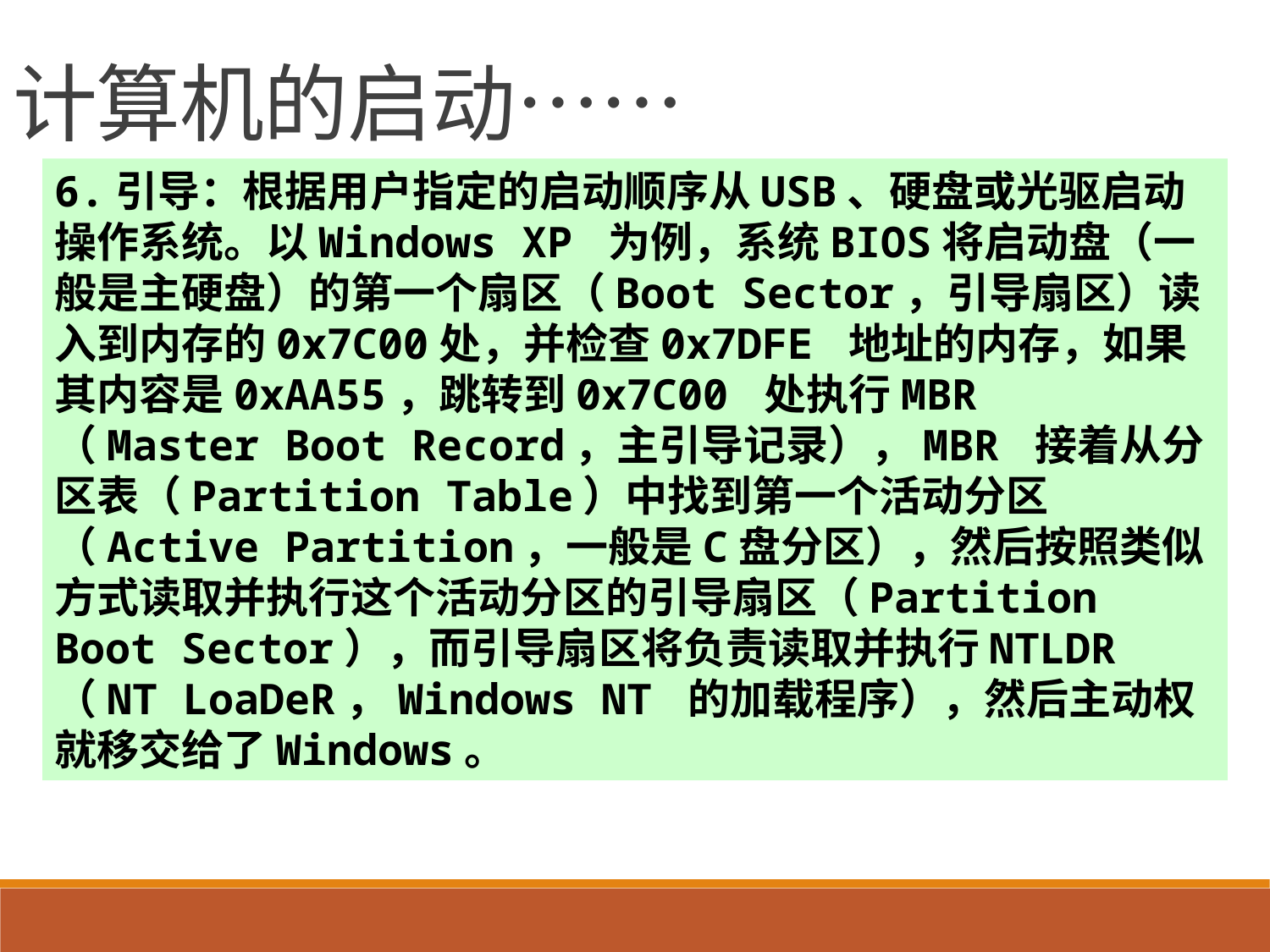

计算机的启动……
6.引导：根据用户指定的启动顺序从USB、硬盘或光驱启动操作系统。以Windows XP 为例，系统BIOS将启动盘（一般是主硬盘）的第一个扇区（Boot Sector，引导扇区）读入到内存的0x7C00处，并检查0x7DFE 地址的内存，如果其内容是0xAA55，跳转到0x7C00 处执行MBR （Master Boot Record，主引导记录），MBR 接着从分区表（Partition Table）中找到第一个活动分区（Active Partition，一般是C盘分区），然后按照类似方式读取并执行这个活动分区的引导扇区（Partition Boot Sector），而引导扇区将负责读取并执行NTLDR （NT LoaDeR，Windows NT 的加载程序），然后主动权就移交给了Windows。